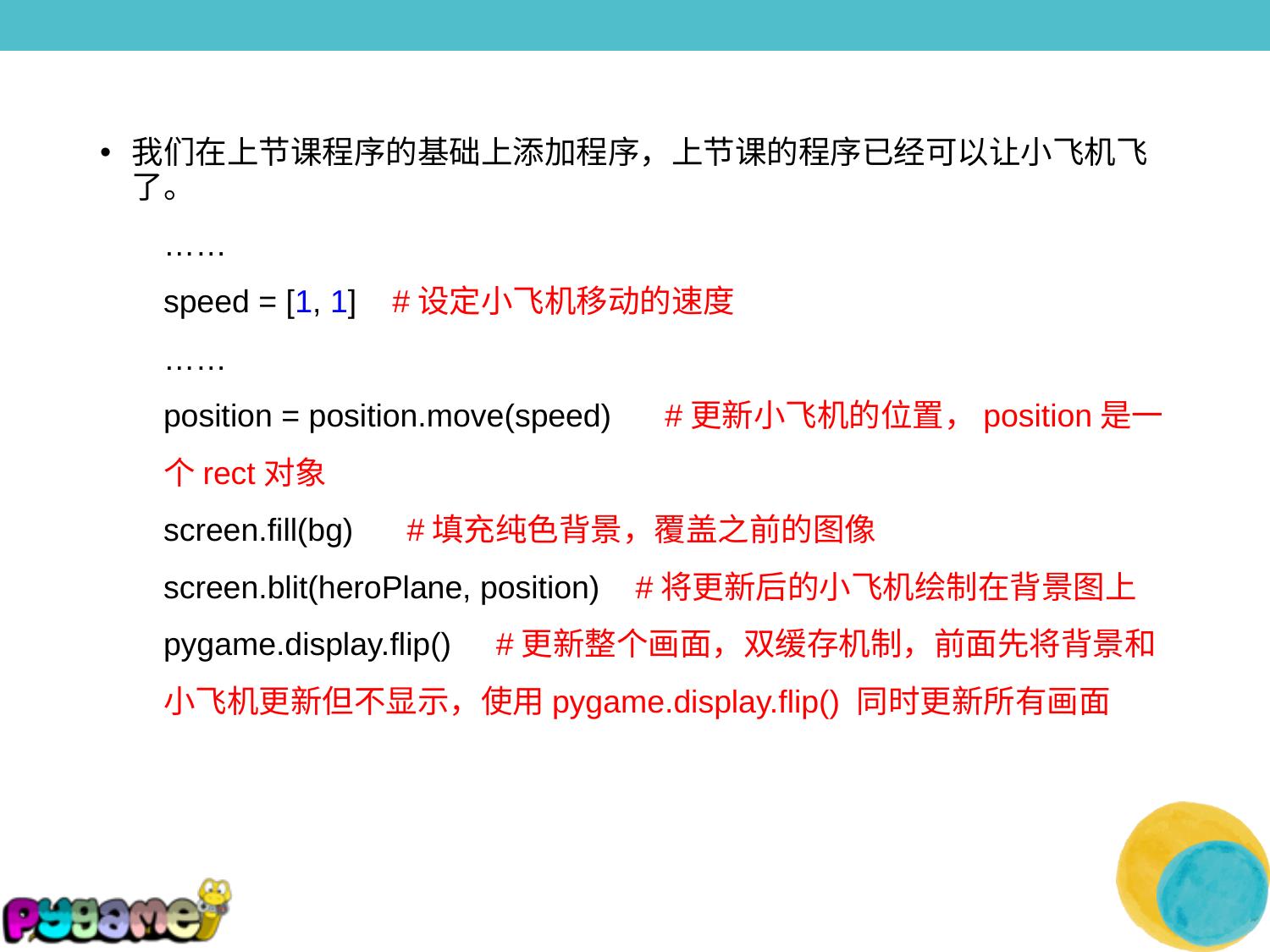

我们在上节课程序的基础上添加程序，上节课的程序已经可以让小飞机飞了。
……
speed = [1, 1]    #设定小飞机移动的速度
……
position = position.move(speed)      #更新小飞机的位置，position是一个rect对象
screen.fill(bg)      #填充纯色背景，覆盖之前的图像
screen.blit(heroPlane, position)    #将更新后的小飞机绘制在背景图上
pygame.display.flip()     #更新整个画面，双缓存机制，前面先将背景和小飞机更新但不显示，使用pygame.display.flip() 同时更新所有画面